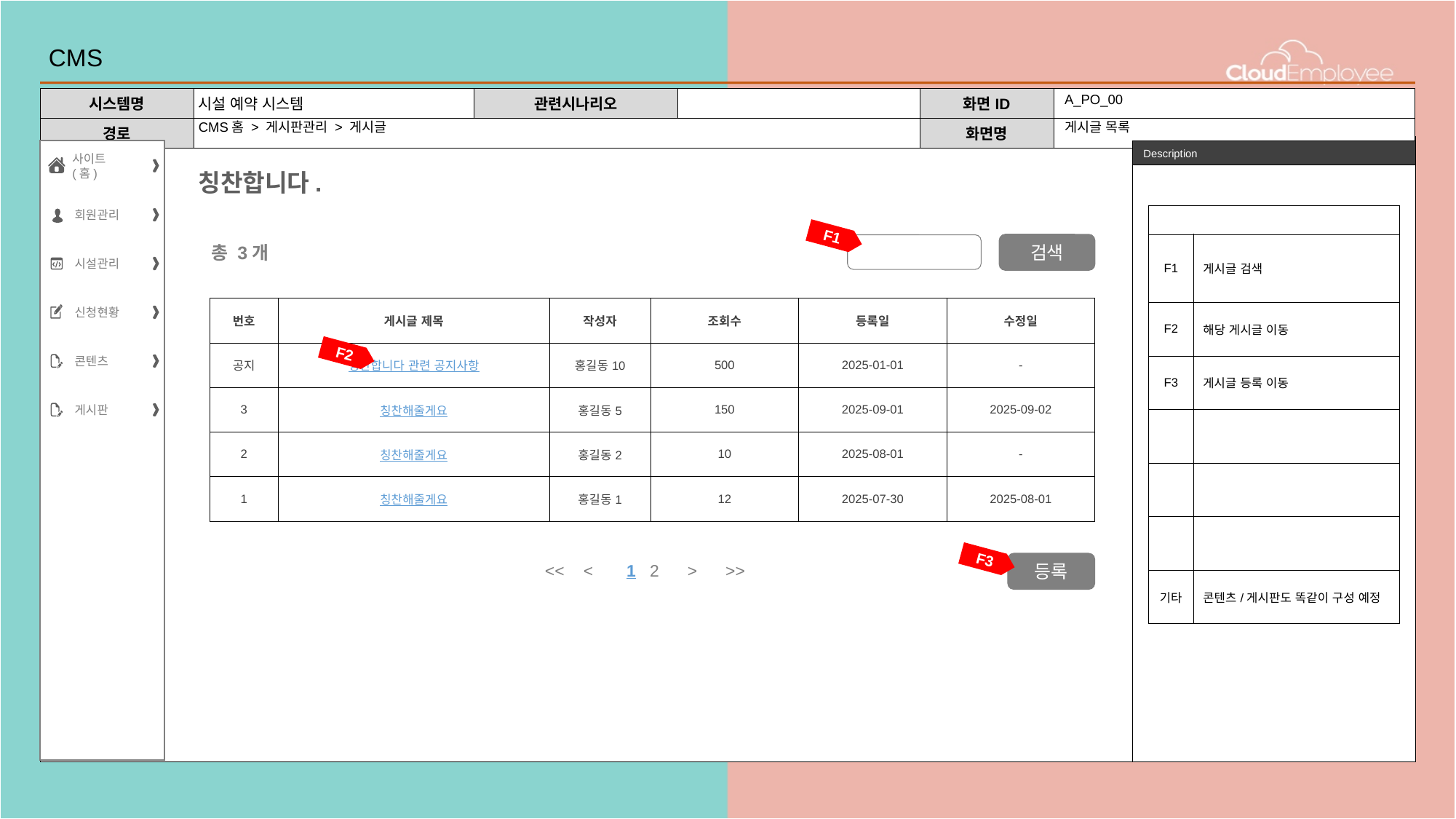

# CMS

A_PO_00
CMS홈 > 게시판관리 > 게시글
게시글 목록

사이트(홈)

회원관리

시설관리

신청현황

콘텐츠

게시판

칭찬합니다.
|  |  |
| --- | --- |
| F1 | 게시글 검색 |
| F2 | 해당 게시글 이동 |
| F3 | 게시글 등록 이동 |
|  |  |
|  |  |
|  |  |
| 기타 | 콘텐츠/게시판도 똑같이 구성 예정 |
F1

검색
총 3개
| 번호 | 게시글 제목 | 작성자 | 조회수 | 등록일 | 수정일 |
| --- | --- | --- | --- | --- | --- |
| 공지 | 칭찬합니다 관련 공지사항 | 홍길동10 | 500 | 2025-01-01 | - |
| 3 | 칭찬해줄게요 | 홍길동5 | 150 | 2025-09-01 | 2025-09-02 |
| 2 | 칭찬해줄게요 | 홍길동2 | 10 | 2025-08-01 | - |
| 1 | 칭찬해줄게요 | 홍길동1 | 12 | 2025-07-30 | 2025-08-01 |
F2
F3
등록
<<    <       1   2      >      >>